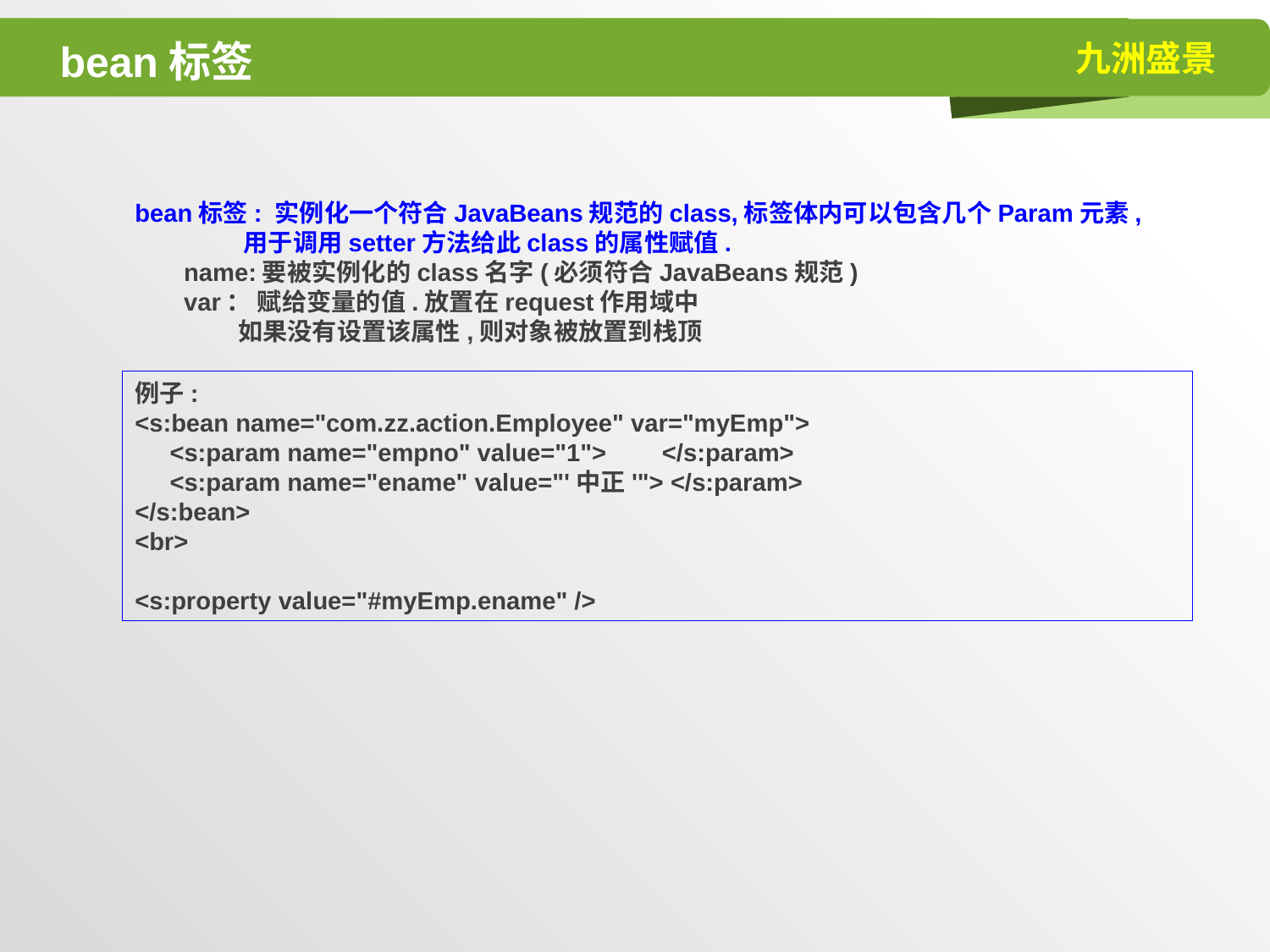

# bean标签
bean标签: 实例化一个符合JavaBeans规范的class,标签体内可以包含几个Param元素,
                  用于调用setter方法给此class的属性赋值.
       name:要被实例化的class名字(必须符合JavaBeans规范)
       var： 赋给变量的值.放置在request作用域中
                 如果没有设置该属性,则对象被放置到栈顶

例子:
<s:bean name="com.zz.action.Employee" var="myEmp">
     <s:param name="empno" value="1">        </s:param>
     <s:param name="ename" value="'中正'"> </s:param>
</s:bean>
<br>

<s:property value="#myEmp.ename" />